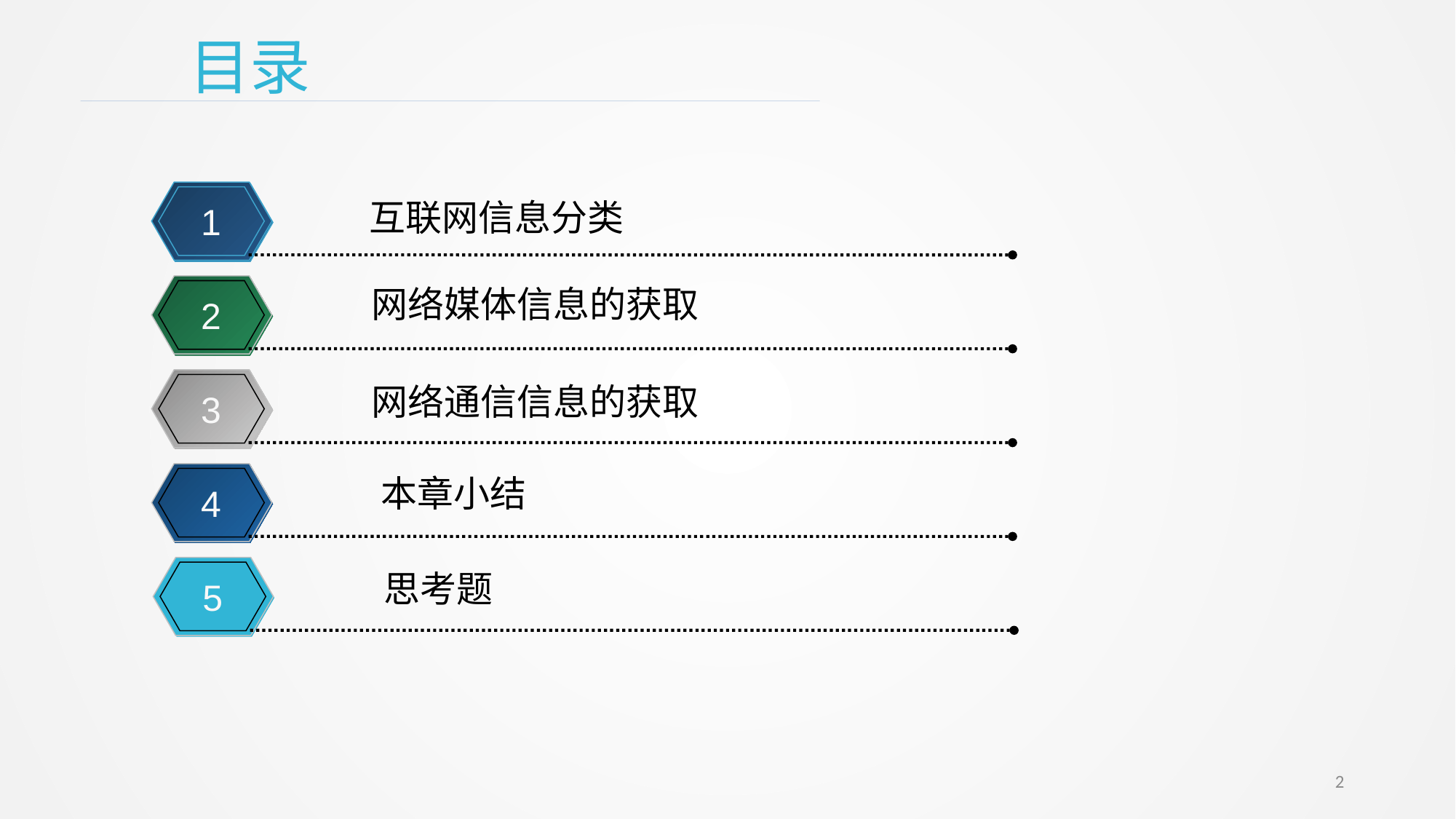

目录

互联网信息分类
1

网络媒体信息的获取
2

网络通信信息的获取
3

本章小结
4

思考题
5

2